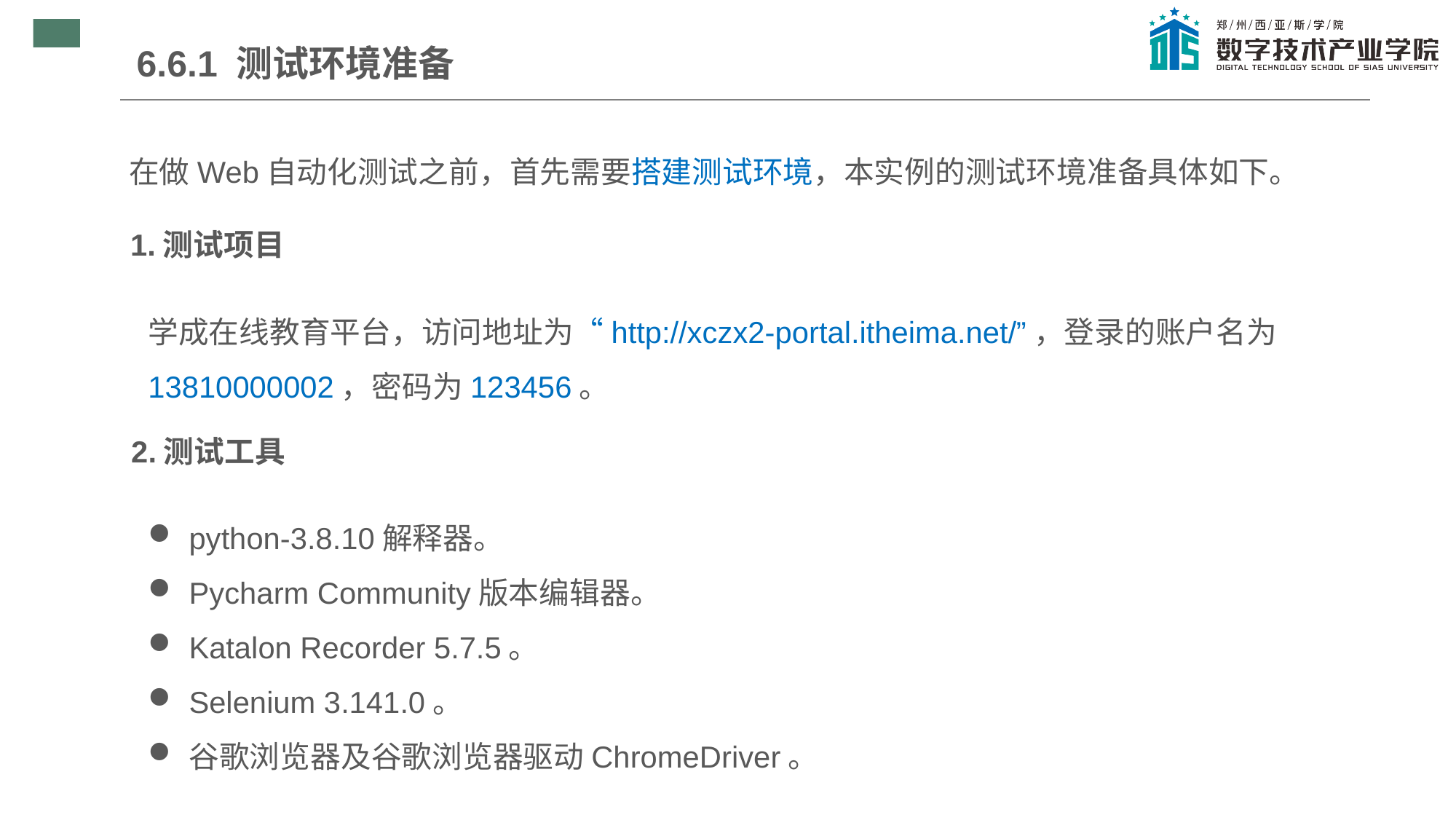

6.6.1 测试环境准备
在做Web自动化测试之前，首先需要搭建测试环境，本实例的测试环境准备具体如下。
1.测试项目
学成在线教育平台，访问地址为“http://xczx2-portal.itheima.net/”，登录的账户名为13810000002，密码为123456。
2.测试工具
python-3.8.10解释器。
Pycharm Community版本编辑器。
Katalon Recorder 5.7.5。
Selenium 3.141.0。
谷歌浏览器及谷歌浏览器驱动ChromeDriver。